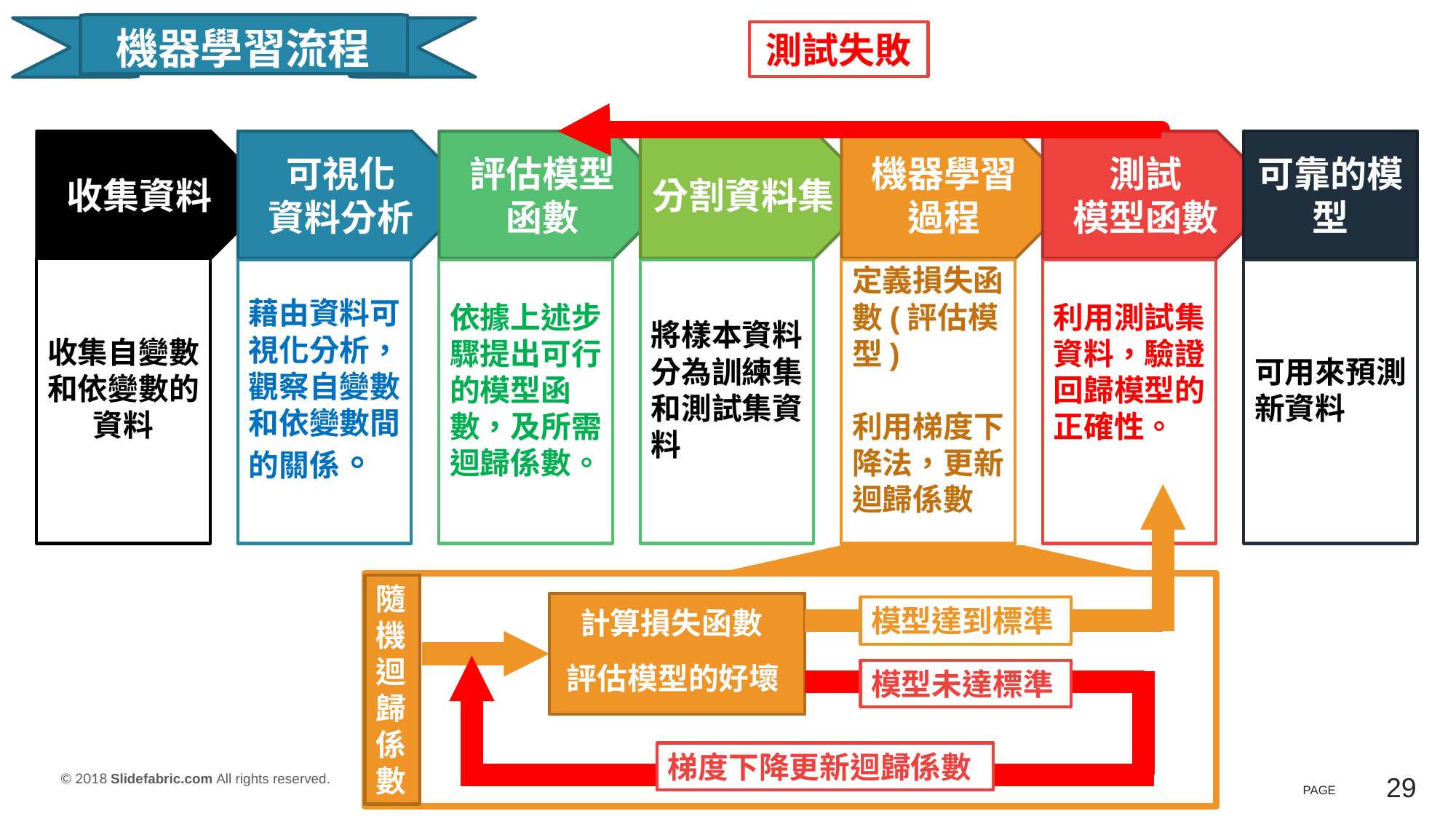

機器學習流程
測試失敗
收集資料
可視化
資料分析
評估模型
函數
分割資料集
機器學習
過程
測試
模型函數
可靠的模型
收集自變數和依變數的資料

藉由資料可視化分析，觀察自變數和依變數間的關係。

依據上述步驟提出可行的模型函數，及所需迴歸係數。

將樣本資料分為訓練集和測試集資料

定義損失函數(評估模型)

利用梯度下降法，更新迴歸係數

利用測試集資料，驗證回歸模型的正確性。

可用來預測新資料

隨機迴歸係數

模型達到標準
計算損失函數
評估模型的好壞
模型未達標準
梯度下降更新迴歸係數